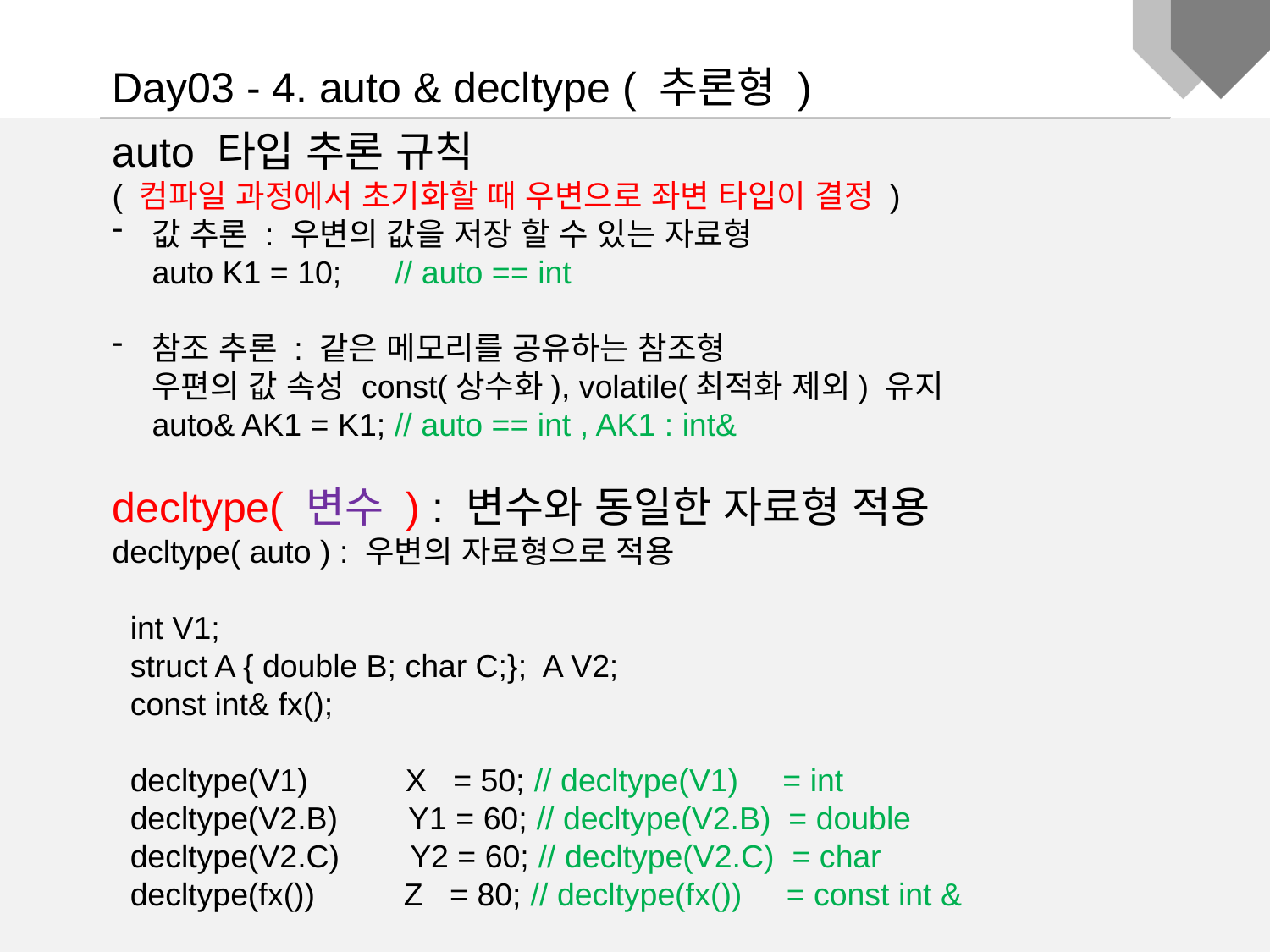

Day03 - 4. auto & decltype ( 추론형 )
auto 타입 추론 규칙
( 컴파일 과정에서 초기화할 때 우변으로 좌변 타입이 결정 )
값 추론 : 우변의 값을 저장 할 수 있는 자료형
auto K1 = 10;      // auto == int

참조 추론 : 같은 메모리를 공유하는 참조형
우편의 값 속성 const(상수화), volatile(최적화 제외) 유지
auto& AK1 = K1; // auto == int , AK1 : int&

decltype( 변수 ) : 변수와 동일한 자료형 적용
decltype( auto ) : 우변의 자료형으로 적용

  int V1;
  struct A { double B; char C;};  A V2;
  const int& fx();

  decltype(V1)           X   = 50; // decltype(V1)     = int
  decltype(V2.B)        Y1 = 60; // decltype(V2.B)  = double
  decltype(V2.C)        Y2 = 60; // decltype(V2.C)  = char
  decltype(fx())          Z   = 80; // decltype(fx())     = const int &